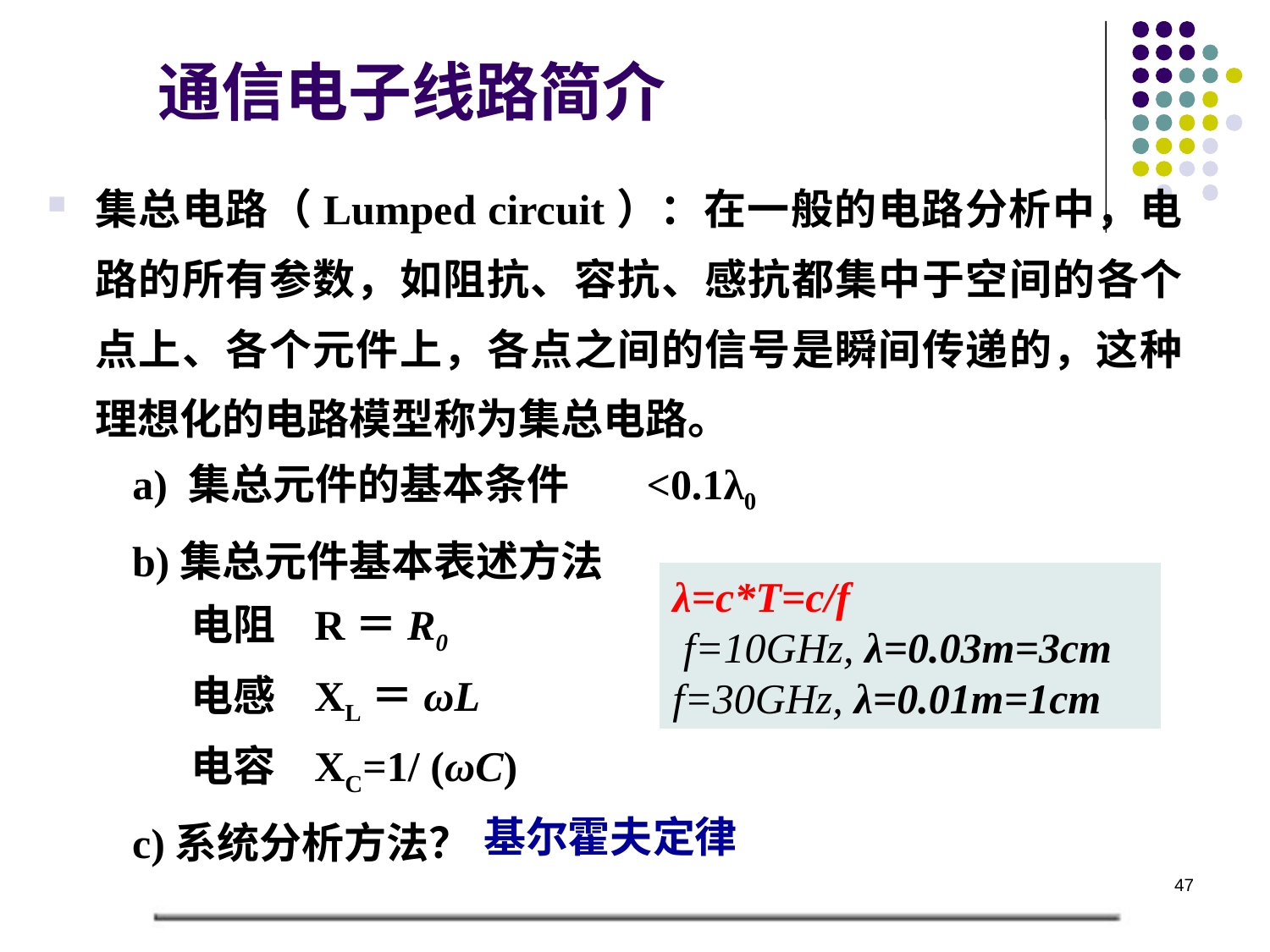

# 通信电子线路简介
集总电路（Lumped circuit）：在一般的电路分析中，电路的所有参数，如阻抗、容抗、感抗都集中于空间的各个点上、各个元件上，各点之间的信号是瞬间传递的，这种理想化的电路模型称为集总电路。
      a) 集总元件的基本条件       <0.1λ0
        b)集总元件基本表述方法
              电阻   R＝R0
              电感   XL＝ωL
              电容   XC=1/ (ωC)
        c)系统分析方法？

λ=c*T=c/f
 f=10GHz, λ=0.03m=3cm
f=30GHz, λ=0.01m=1cm
基尔霍夫定律
47